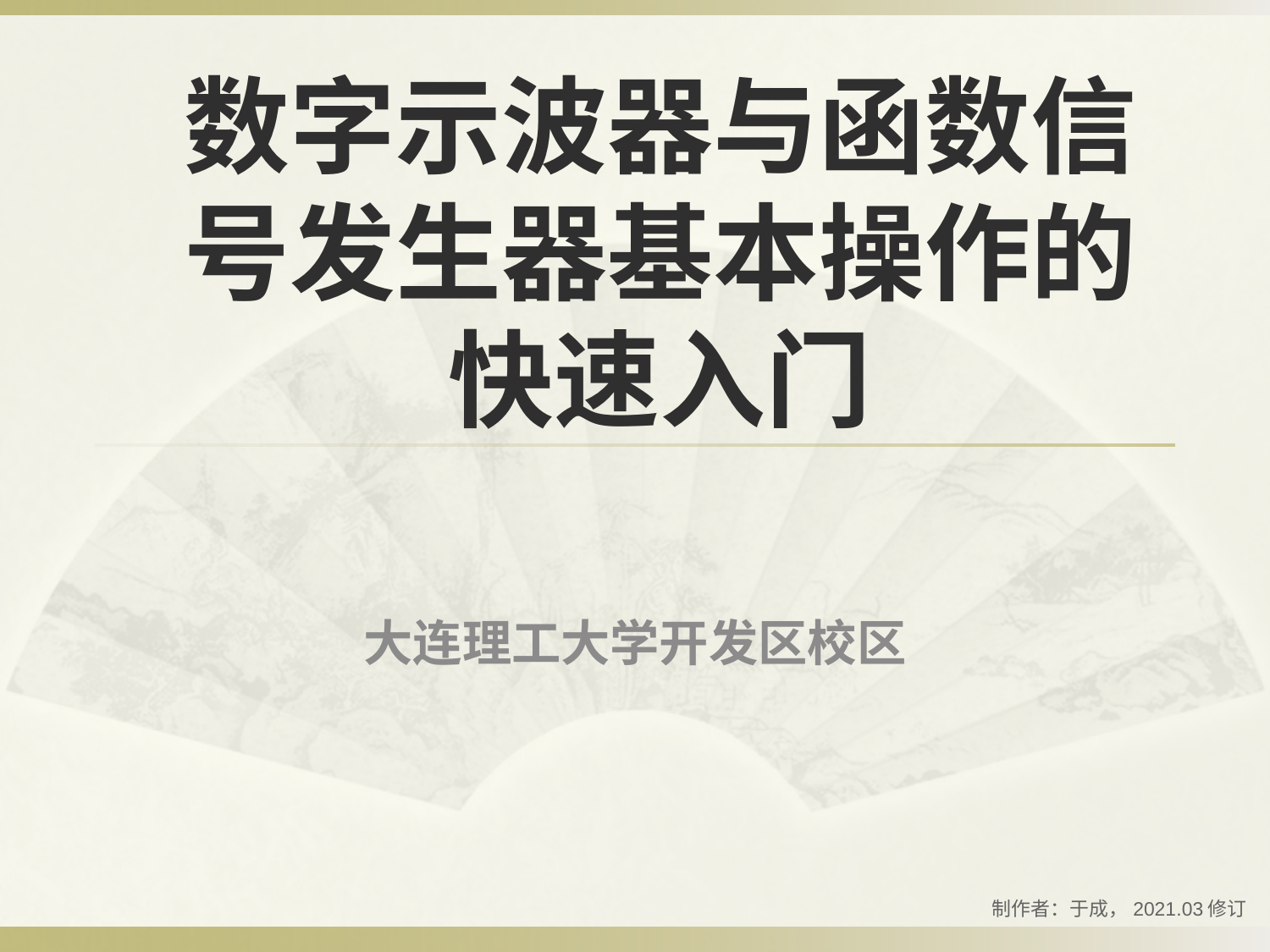

# 数字示波器与函数信号发生器基本操作的快速入门
大连理工大学开发区校区
制作者：于成，2021.03修订